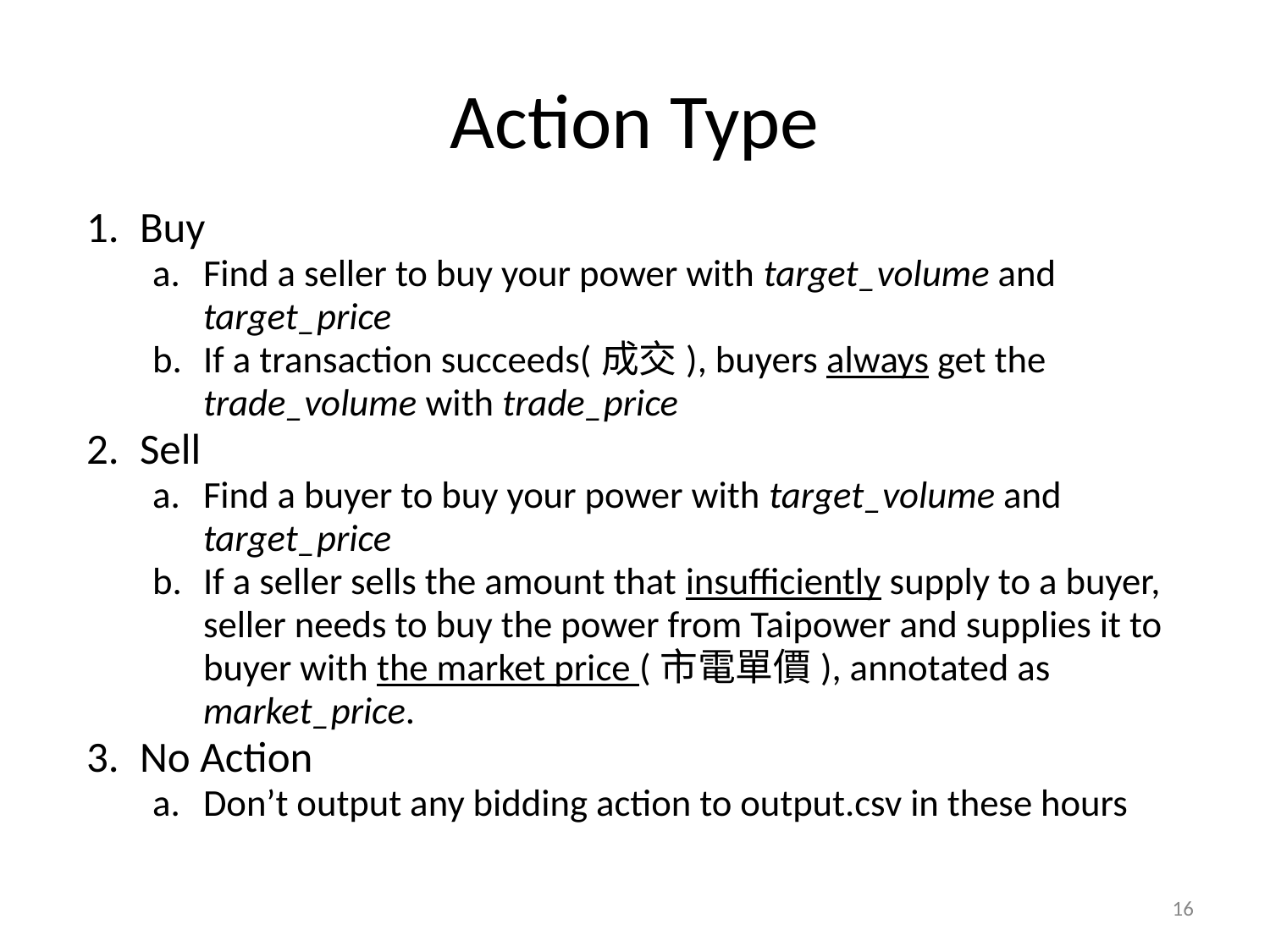

# Action Type
Buy
Find a seller to buy your power with target_volume and target_price
If a transaction succeeds(成交), buyers always get the trade_volume with trade_price
Sell
Find a buyer to buy your power with target_volume and target_price
If a seller sells the amount that insufficiently supply to a buyer, seller needs to buy the power from Taipower and supplies it to buyer with the market price (市電單價), annotated as market_price.
No Action
Don’t output any bidding action to output.csv in these hours
16